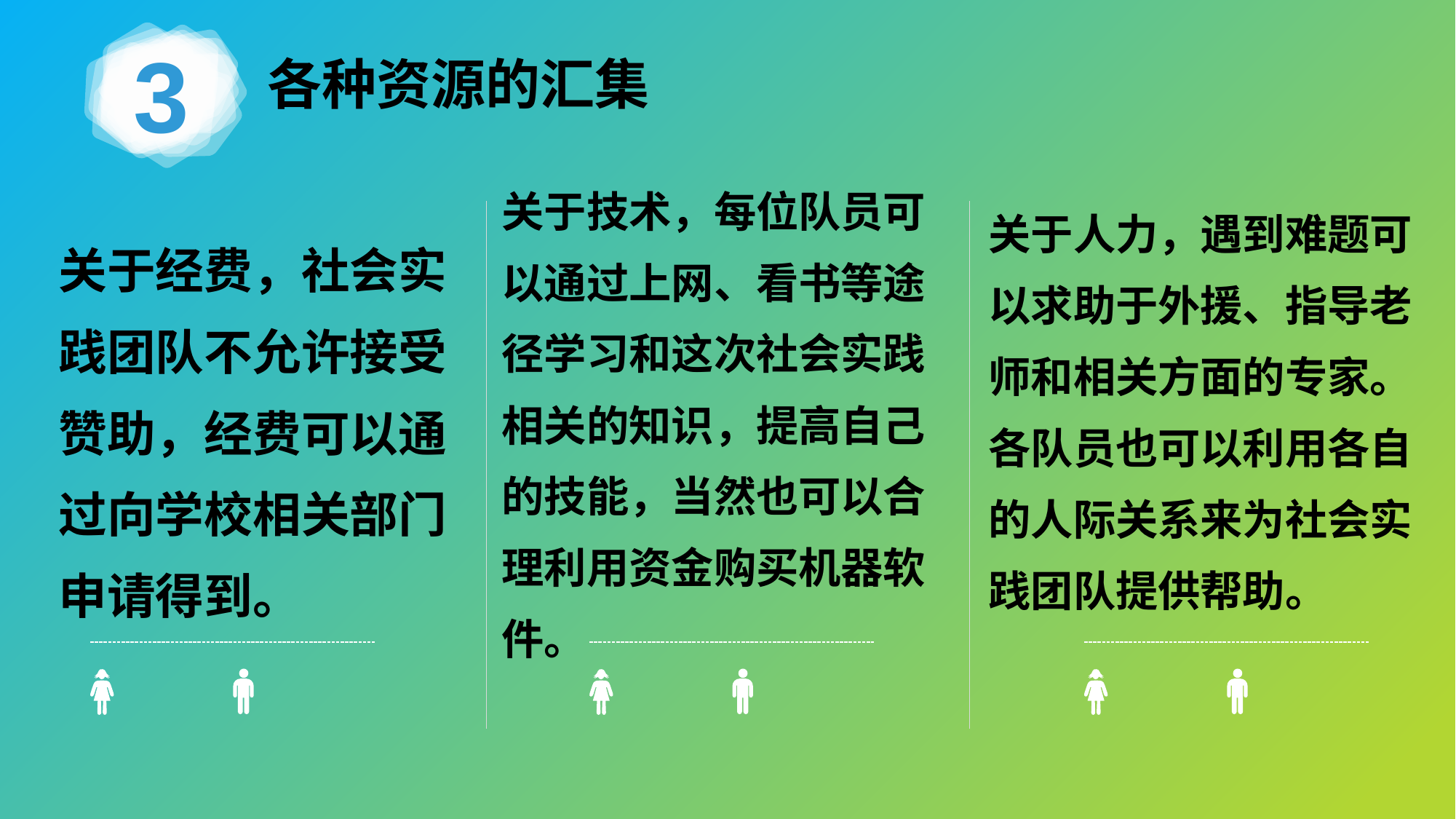

3

各种资源的汇集
关于技术，每位队员可以通过上网、看书等途径学习和这次社会实践相关的知识，提高自己的技能，当然也可以合理利用资金购买机器软件。
关于人力，遇到难题可以求助于外援、指导老师和相关方面的专家。各队员也可以利用各自的人际关系来为社会实践团队提供帮助。
关于经费，社会实践团队不允许接受赞助，经费可以通过向学校相关部门申请得到。